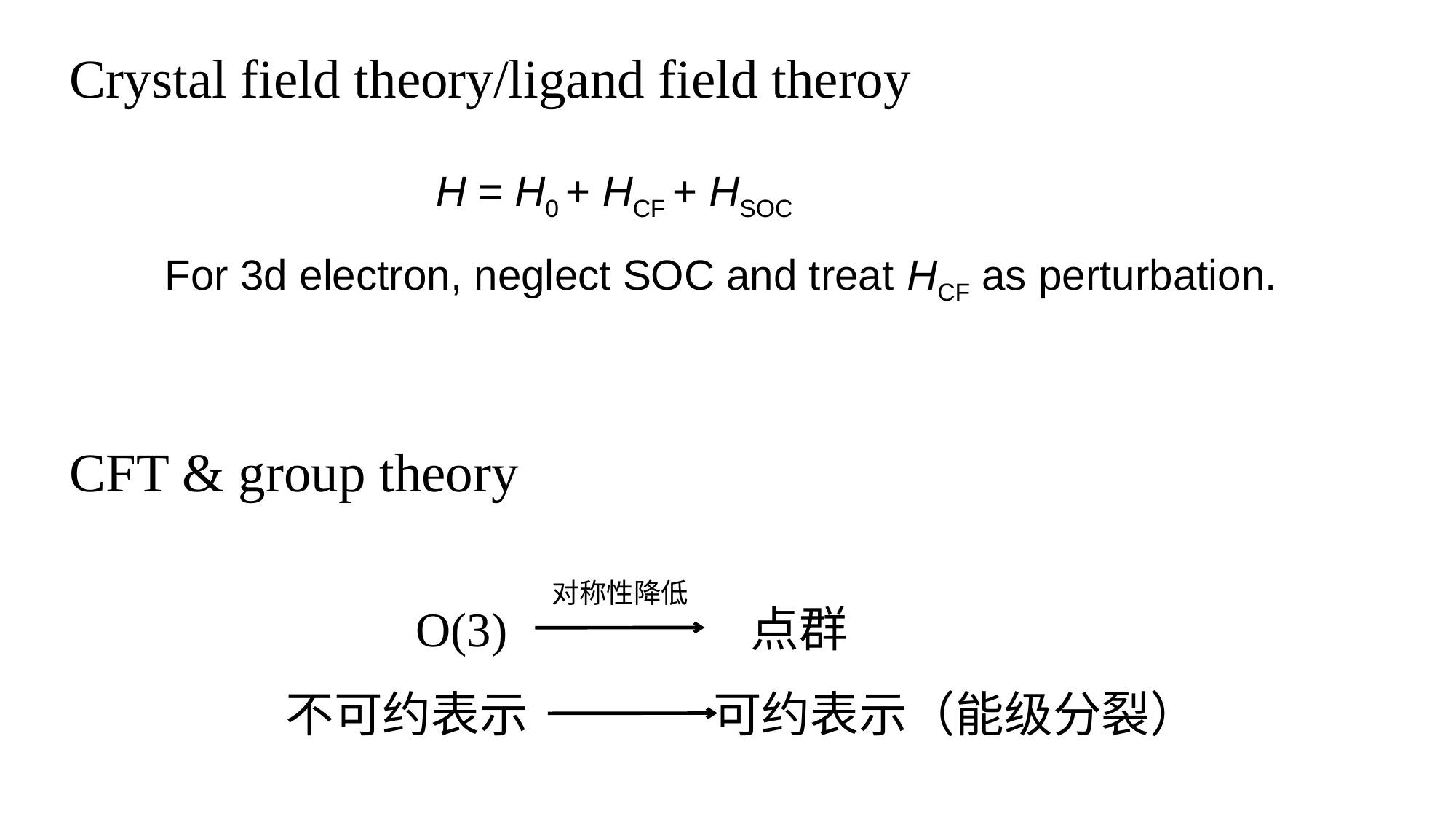

Crystal field theory/ligand field theroy
H = H0 + HCF + HSOC
For 3d electron, neglect SOC and treat HCF as perturbation.
CFT & group theory
对称性降低
O(3)                   点群
不可约表示                 可约表示（能级分裂）